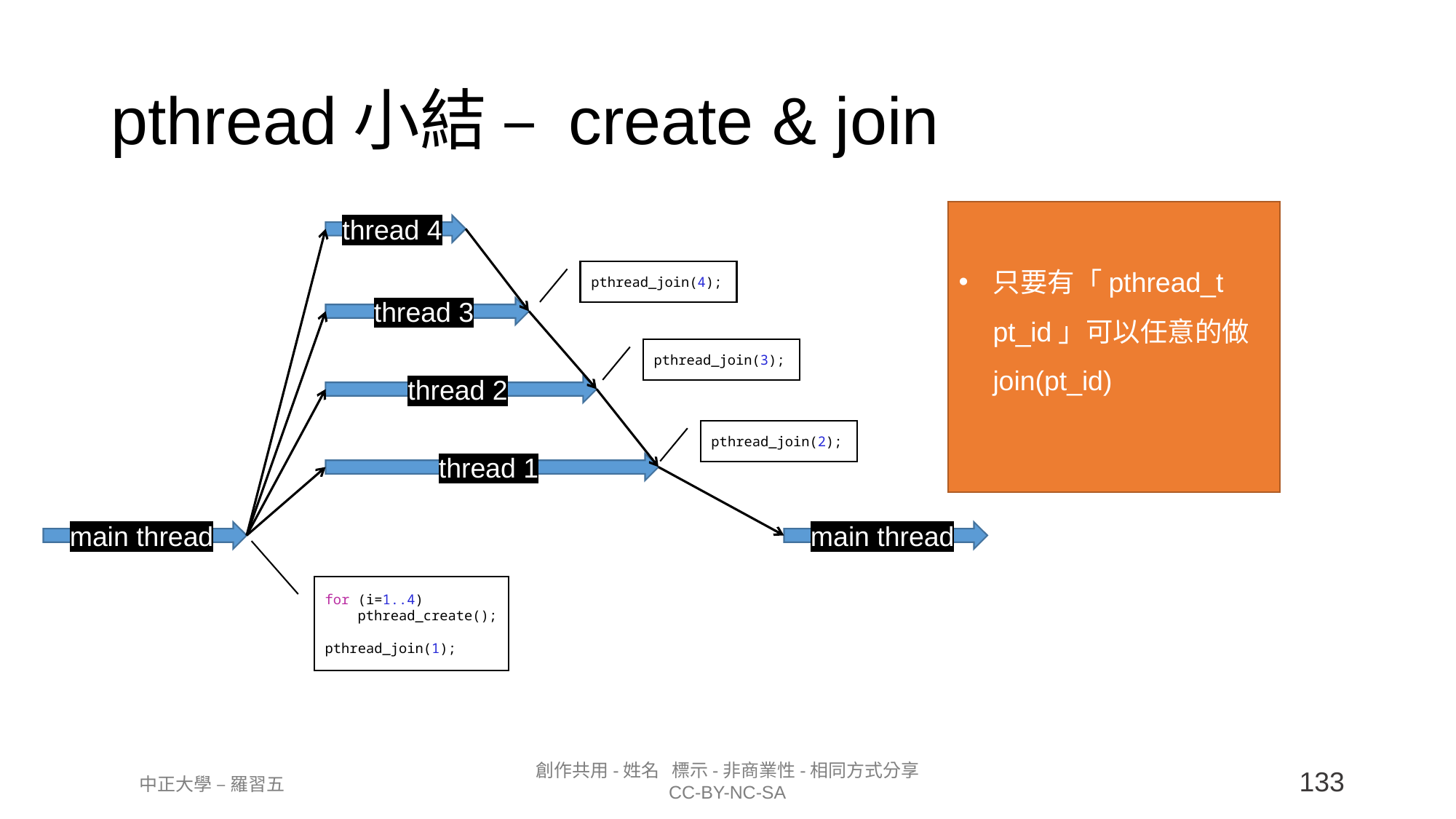

# pthread小結 – create & join
只要有「pthread_t pt_id」可以任意的做join(pt_id)

thread 4
pthread_join(4);
thread 3
pthread_join(3);
thread 2
pthread_join(2);
thread 1
main thread
main thread
for (i=1..4)
    pthread_create();

pthread_join(1);